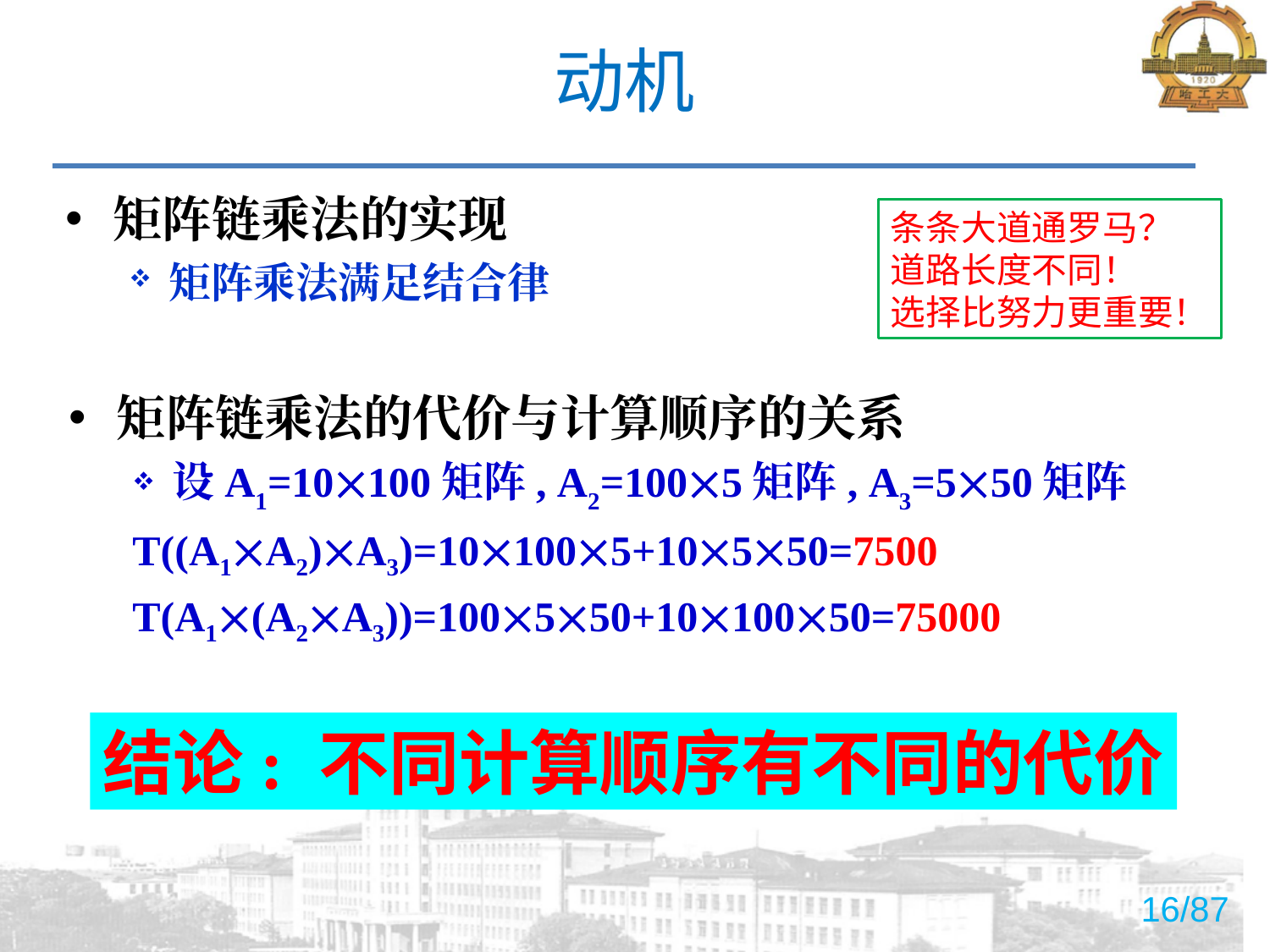

# 动机
矩阵链乘法的实现
矩阵乘法满足结合律
条条大道通罗马？
道路长度不同！
选择比努力更重要！
矩阵链乘法的代价与计算顺序的关系
设A1=10×100矩阵, A2=100×5矩阵, A3=5×50矩阵
T((A1×A2)×A3)=10×100×5+10×5×50=7500
T(A1×(A2×A3))=100×5×50+10×100×50=75000
结论: 不同计算顺序有不同的代价